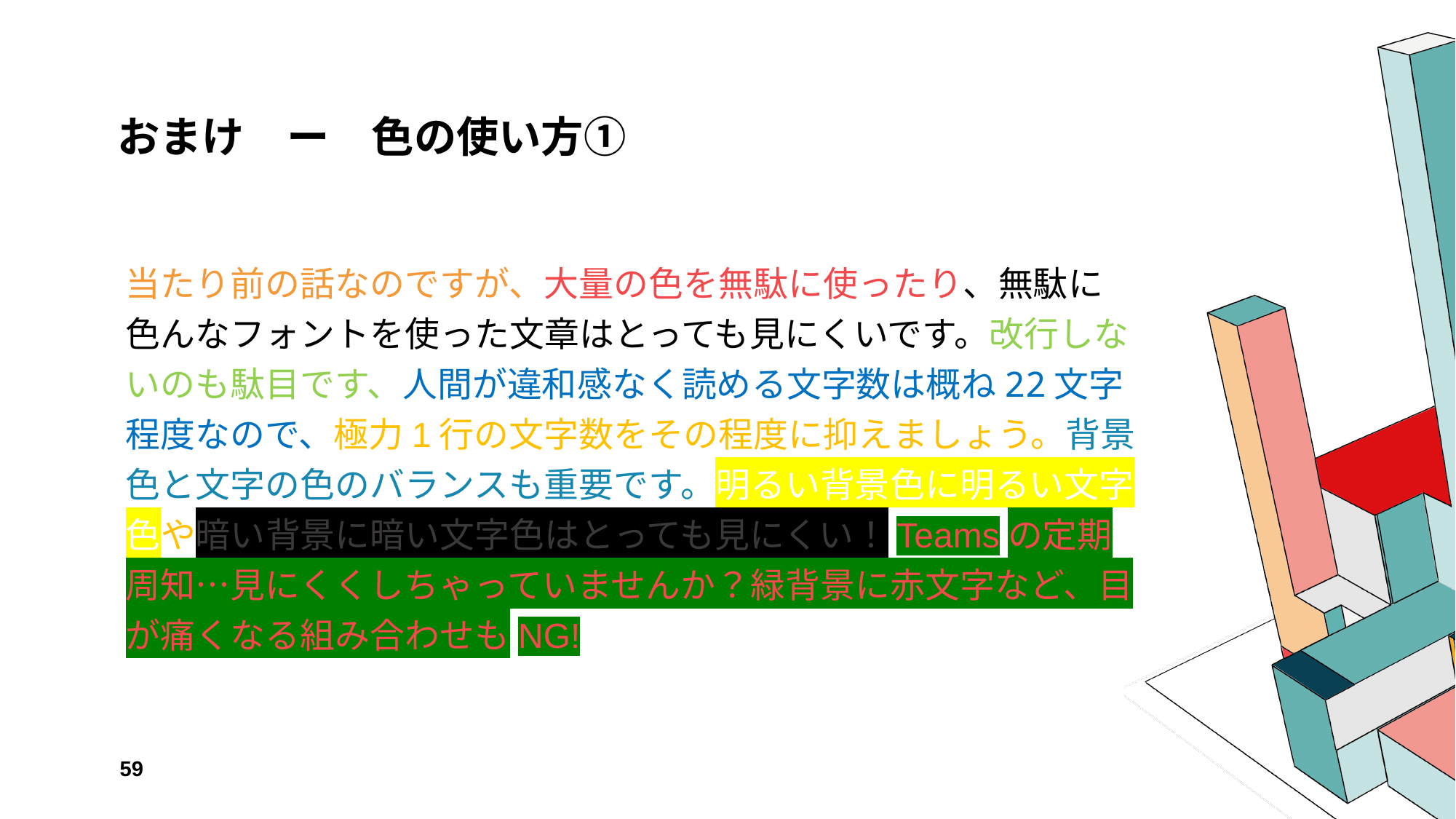

# おまけ　ー　色の使い方①
当たり前の話なのですが、大量の色を無駄に使ったり、無駄に色んなフォントを使った文章はとっても見にくいです。改行しないのも駄目です、人間が違和感なく読める文字数は概ね22文字程度なので、極力1行の文字数をその程度に抑えましょう。背景色と文字の色のバランスも重要です。明るい背景色に明るい文字色や暗い背景に暗い文字色はとっても見にくい！Teamsの定期周知…見にくくしちゃっていませんか？緑背景に赤文字など、目が痛くなる組み合わせもNG!
59